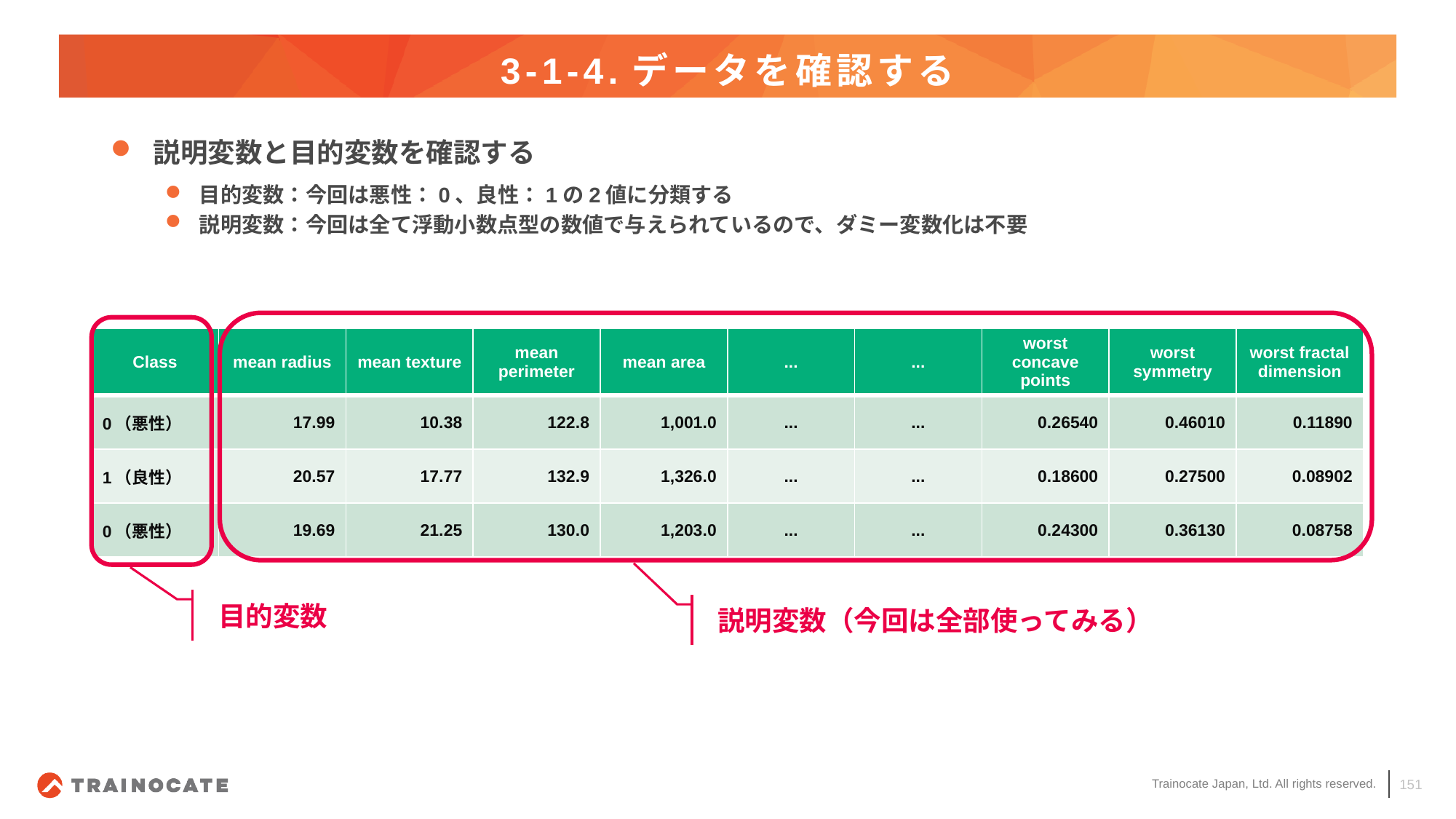

# 3-1-4.データを確認する
説明変数と目的変数を確認する
目的変数：今回は悪性：0、良性：1の2値に分類する
説明変数：今回は全て浮動小数点型の数値で与えられているので、ダミー変数化は不要

| Class | mean radius | mean texture | mean perimeter | mean area | ... | ... | worst concave points | worst symmetry | worst fractal dimension |
| --- | --- | --- | --- | --- | --- | --- | --- | --- | --- |
| 0（悪性） | 17.99 | 10.38 | 122.8 | 1,001.0 | ... | ... | 0.26540 | 0.46010 | 0.11890 |
| 1（良性） | 20.57 | 17.77 | 132.9 | 1,326.0 | ... | ... | 0.18600 | 0.27500 | 0.08902 |
| 0（悪性） | 19.69 | 21.25 | 130.0 | 1,203.0 | ... | ... | 0.24300 | 0.36130 | 0.08758 |
目的変数
説明変数（今回は全部使ってみる）
151